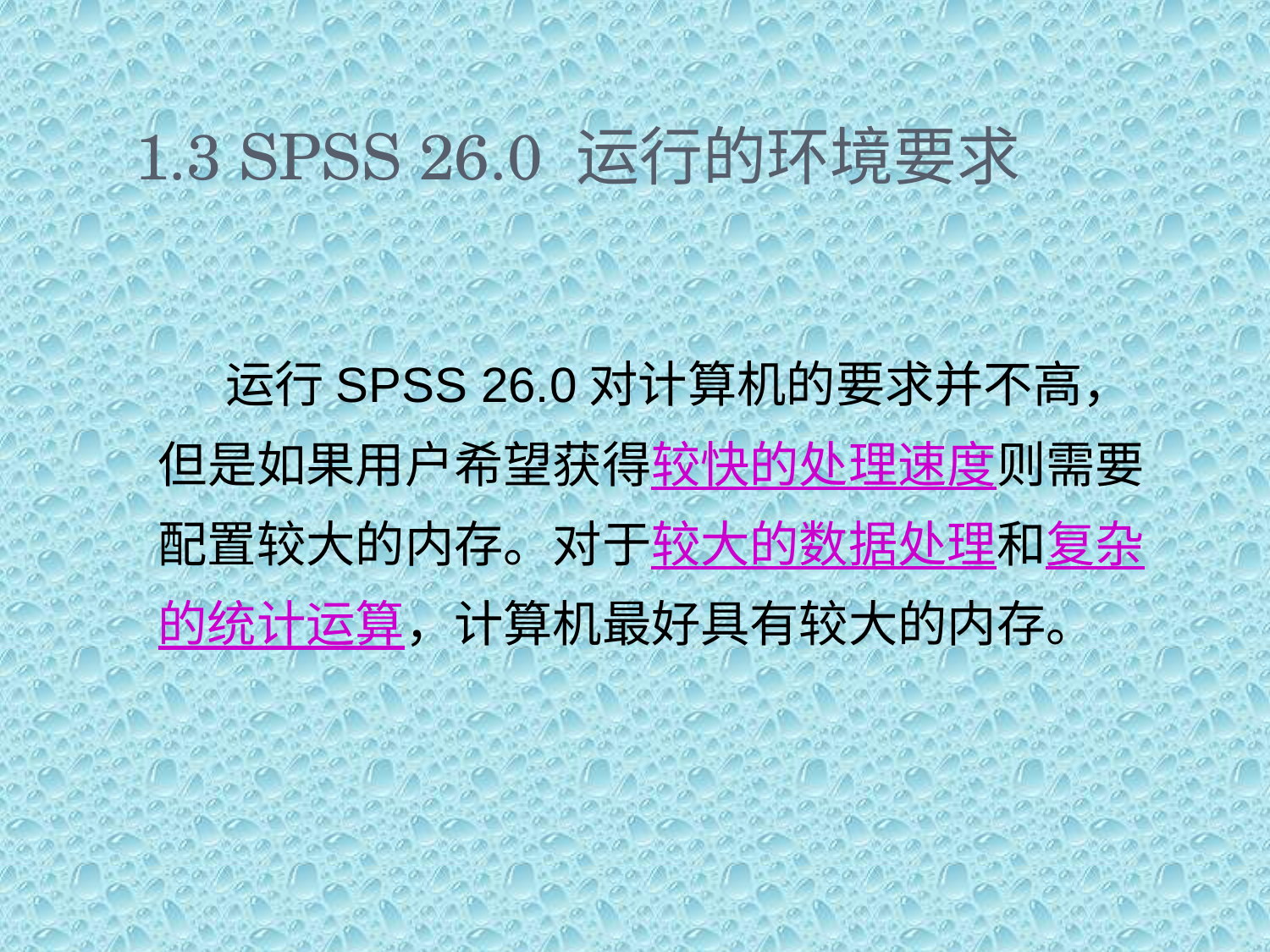

1.3 SPSS 26.0 运行的环境要求
     运行SPSS 26.0对计算机的要求并不高，但是如果用户希望获得较快的处理速度则需要配置较大的内存。对于较大的数据处理和复杂的统计运算，计算机最好具有较大的内存。